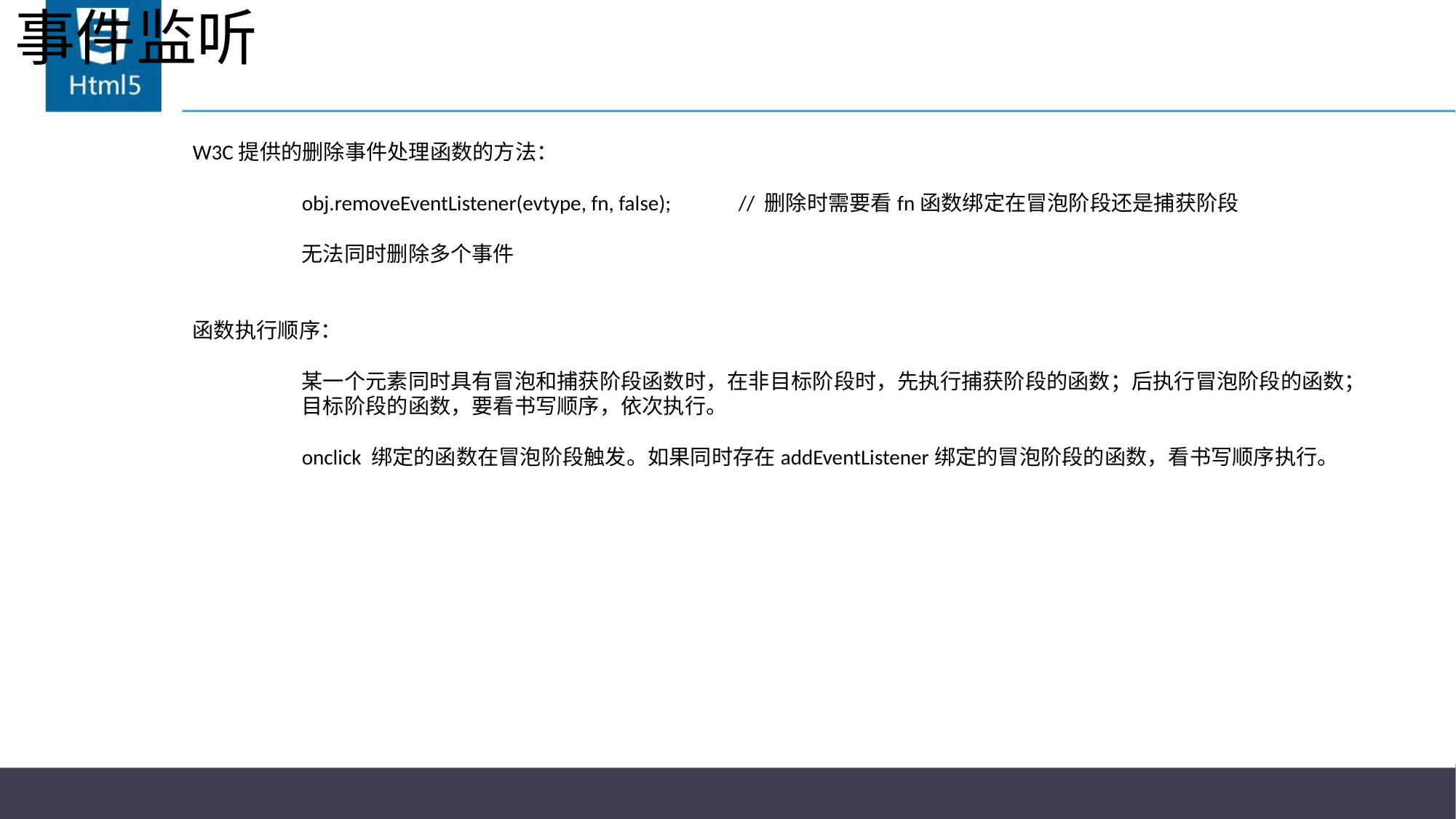

# 事件监听
W3C提供的删除事件处理函数的方法：

	obj.removeEventListener(evtype, fn, false);	// 删除时需要看fn函数绑定在冒泡阶段还是捕获阶段

	无法同时删除多个事件

函数执行顺序：

	某一个元素同时具有冒泡和捕获阶段函数时，在非目标阶段时，先执行捕获阶段的函数；后执行冒泡阶段的函数；
	目标阶段的函数，要看书写顺序，依次执行。

	onclick 绑定的函数在冒泡阶段触发。如果同时存在addEventListener绑定的冒泡阶段的函数，看书写顺序执行。